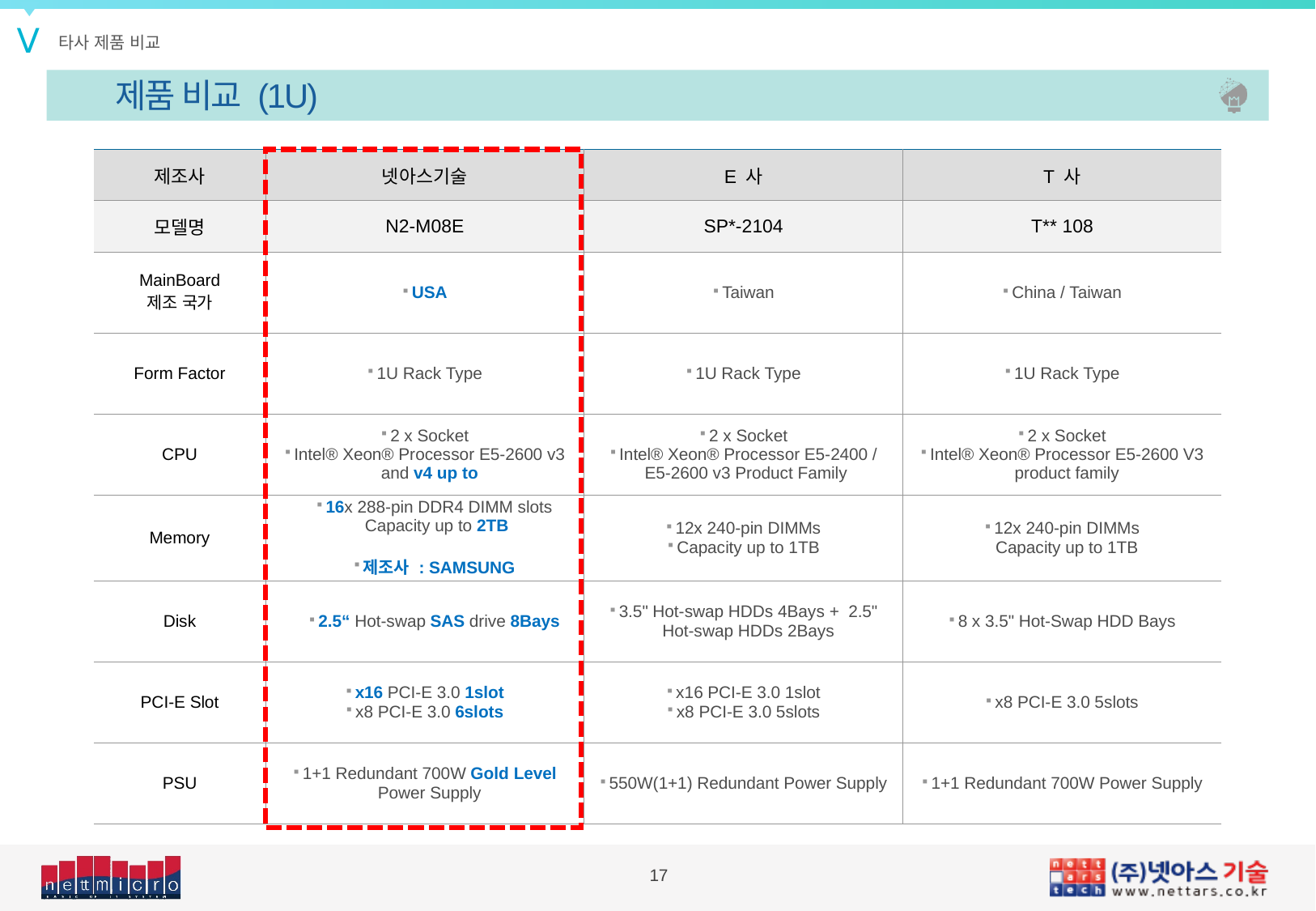

타사 제품 비교
제품 비교 (1U)
| 제조사 | 넷아스기술 | E 사 | T 사 |
| --- | --- | --- | --- |
| 모델명 | N2-M08E | SP\*-2104 | T\*\* 108 |
| MainBoard 제조 국가 | USA | Taiwan | China / Taiwan |
| Form Factor | 1U Rack Type | 1U Rack Type | 1U Rack Type |
| CPU | 2 x Socket Intel® Xeon® Processor E5-2600 v3 and v4 up to | 2 x Socket Intel® Xeon® Processor E5-2400 / E5-2600 v3 Product Family | 2 x Socket Intel® Xeon® Processor E5-2600 V3 product family |
| Memory | 16x 288-pin DDR4 DIMM slots Capacity up to 2TB  제조사 : SAMSUNG | 12x 240-pin DIMMs Capacity up to 1TB | 12x 240-pin DIMMs Capacity up to 1TB |
| Disk | 2.5“ Hot-swap SAS drive 8Bays | 3.5" Hot-swap HDDs 4Bays + 2.5" Hot-swap HDDs 2Bays | 8 x 3.5" Hot-Swap HDD Bays |
| PCI-E Slot | x16 PCI-E 3.0 1slot x8 PCI-E 3.0 6slots | x16 PCI-E 3.0 1slot x8 PCI-E 3.0 5slots | x8 PCI-E 3.0 5slots |
| PSU | 1+1 Redundant 700W Gold Level Power Supply | 550W(1+1) Redundant Power Supply | 1+1 Redundant 700W Power Supply |